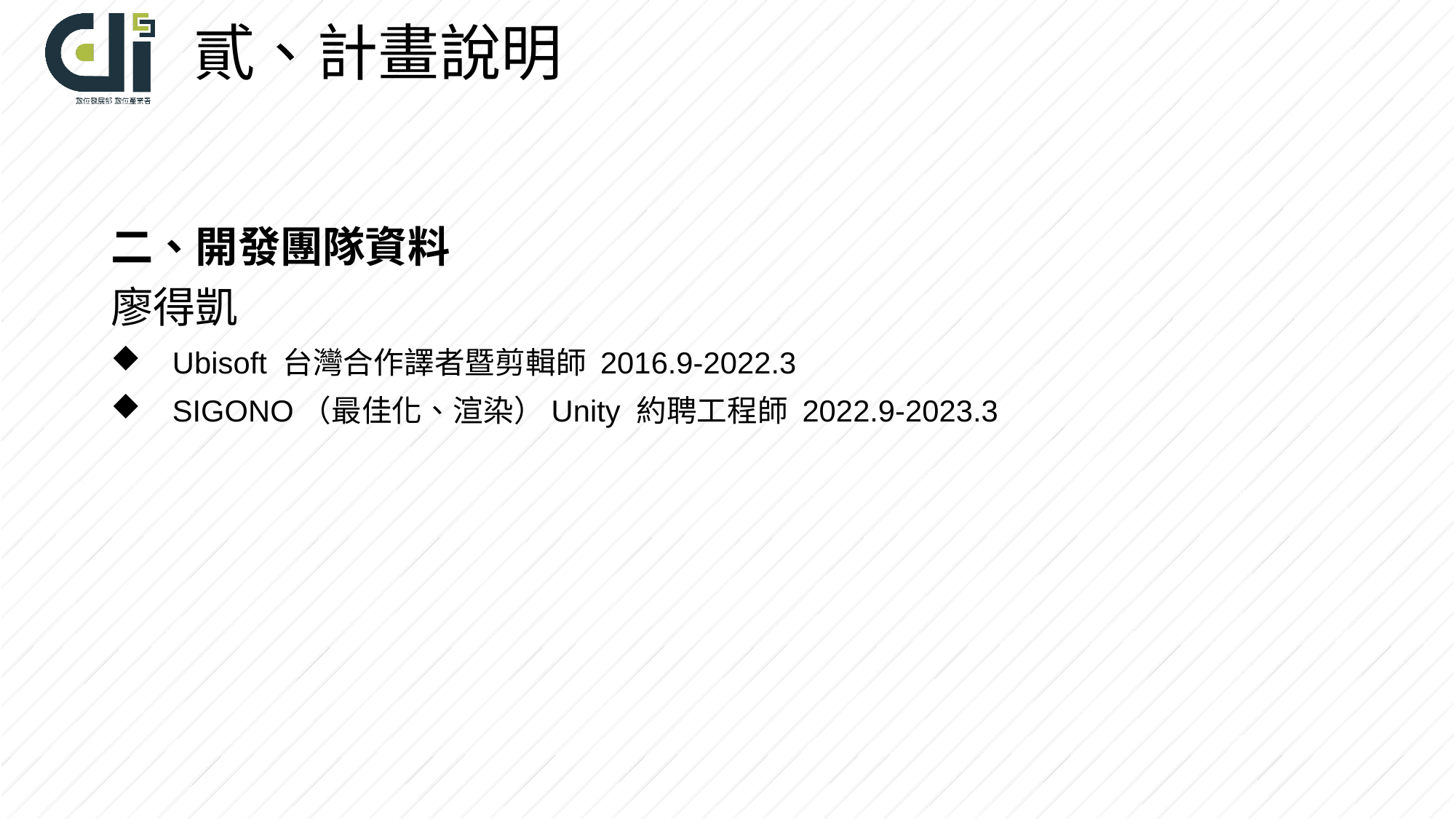

# 貳、計畫說明
二、開發團隊資料
廖得凱
Ubisoft 台灣合作譯者暨剪輯師 2016.9-2022.3
SIGONO（最佳化、渲染）Unity 約聘工程師 2022.9-2023.3